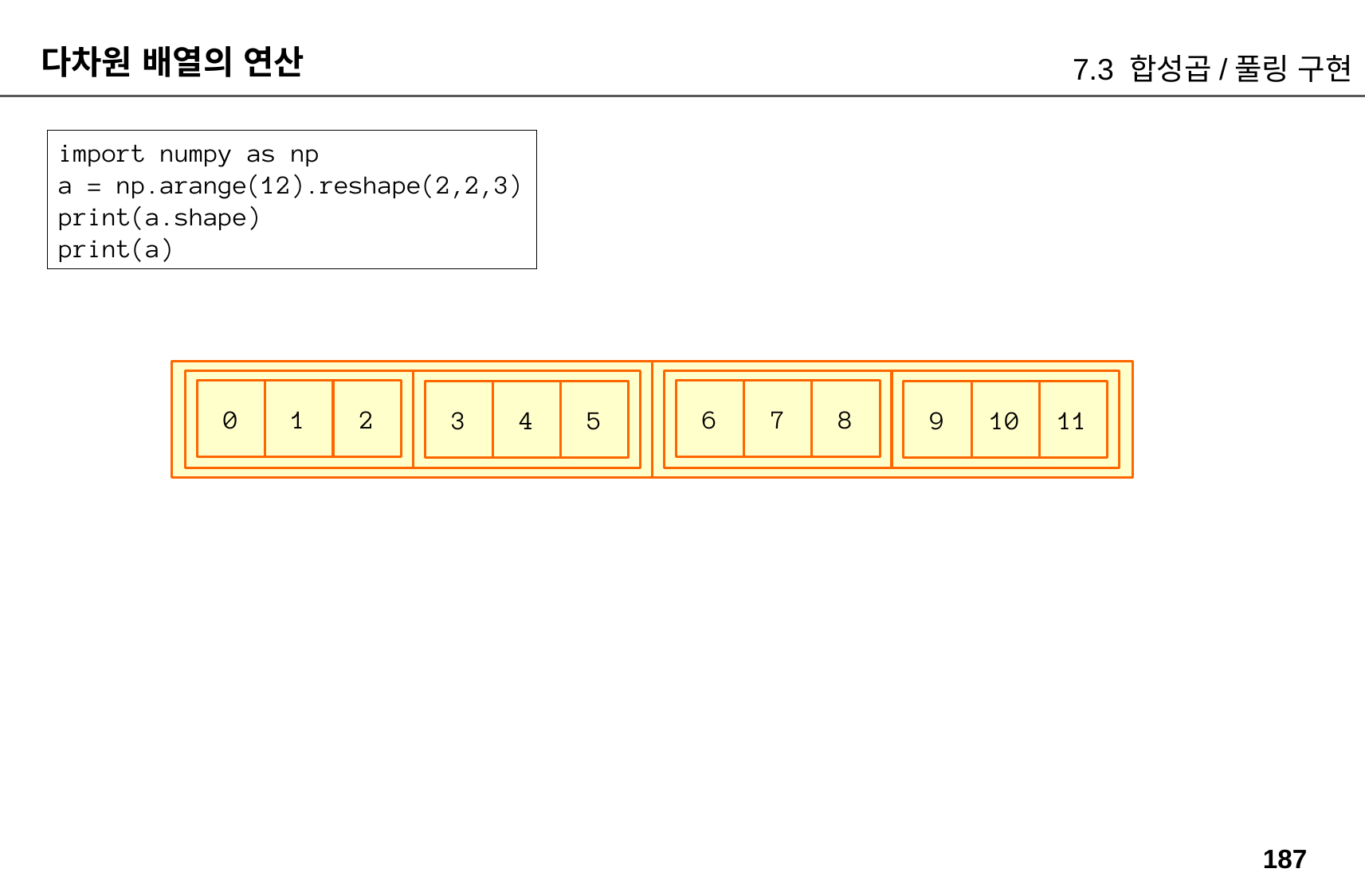

다차원 배열의 연산
7.3 합성곱/풀링 구현
import numpy as np
a = np.arange(12).reshape(2,2,3)
print(a.shape)
print(a)

6
7
8
0
1
2
9
10
11
3
4
5